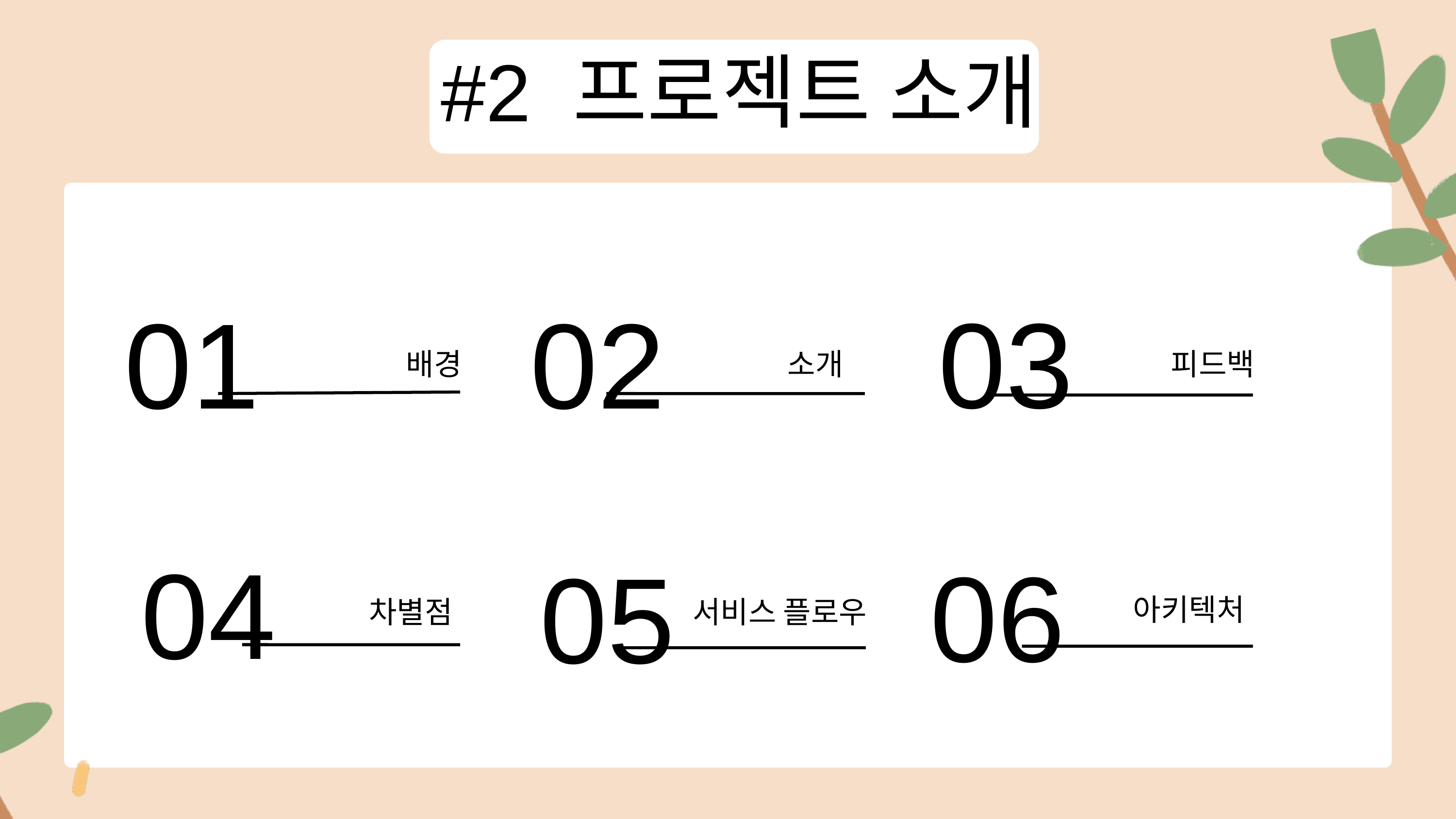

#2 프로젝트 소개

03
01
02
배경
소개
피드백

04
06
05

아키텍처
차별점
서비스 플로우